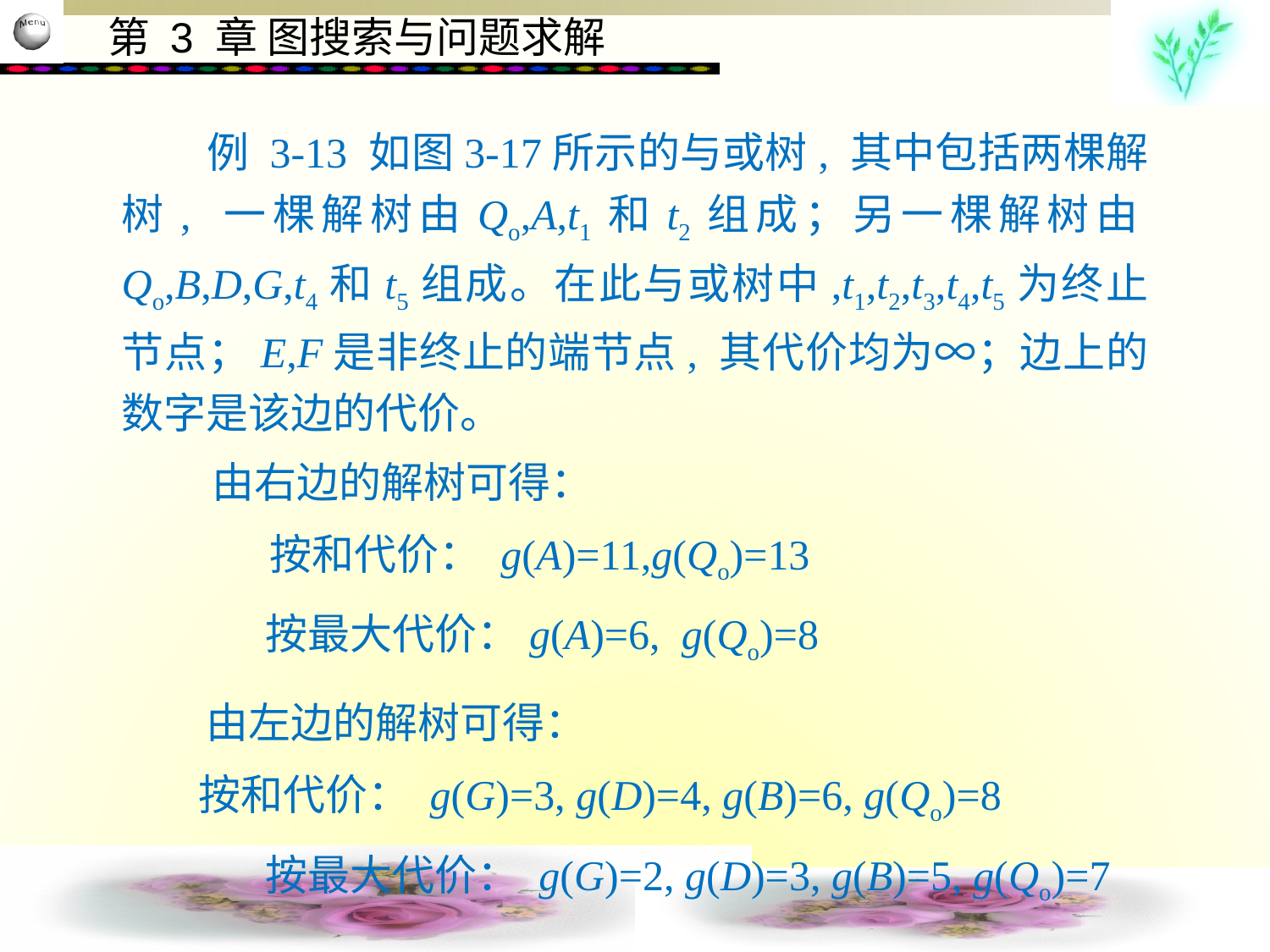

例 3-13 如图3-17所示的与或树, 其中包括两棵解树, 一棵解树由Qo,A,t1和t2组成；另一棵解树由Qo,B,D,G,t4和t5组成。在此与或树中,t1,t2,t3,t4,t5为终止节点；E,F是非终止的端节点, 其代价均为∞；边上的数字是该边的代价。
    　由右边的解树可得：
          　按和代价： g(A)=11,g(Qo)=13
              按最大代价：g(A)=6,  g(Qo)=8
　　由左边的解树可得：
       按和代价： g(G)=3, g(D)=4, g(B)=6, g(Qo)=8
              按最大代价： g(G)=2, g(D)=3, g(B)=5, g(Qo)=7